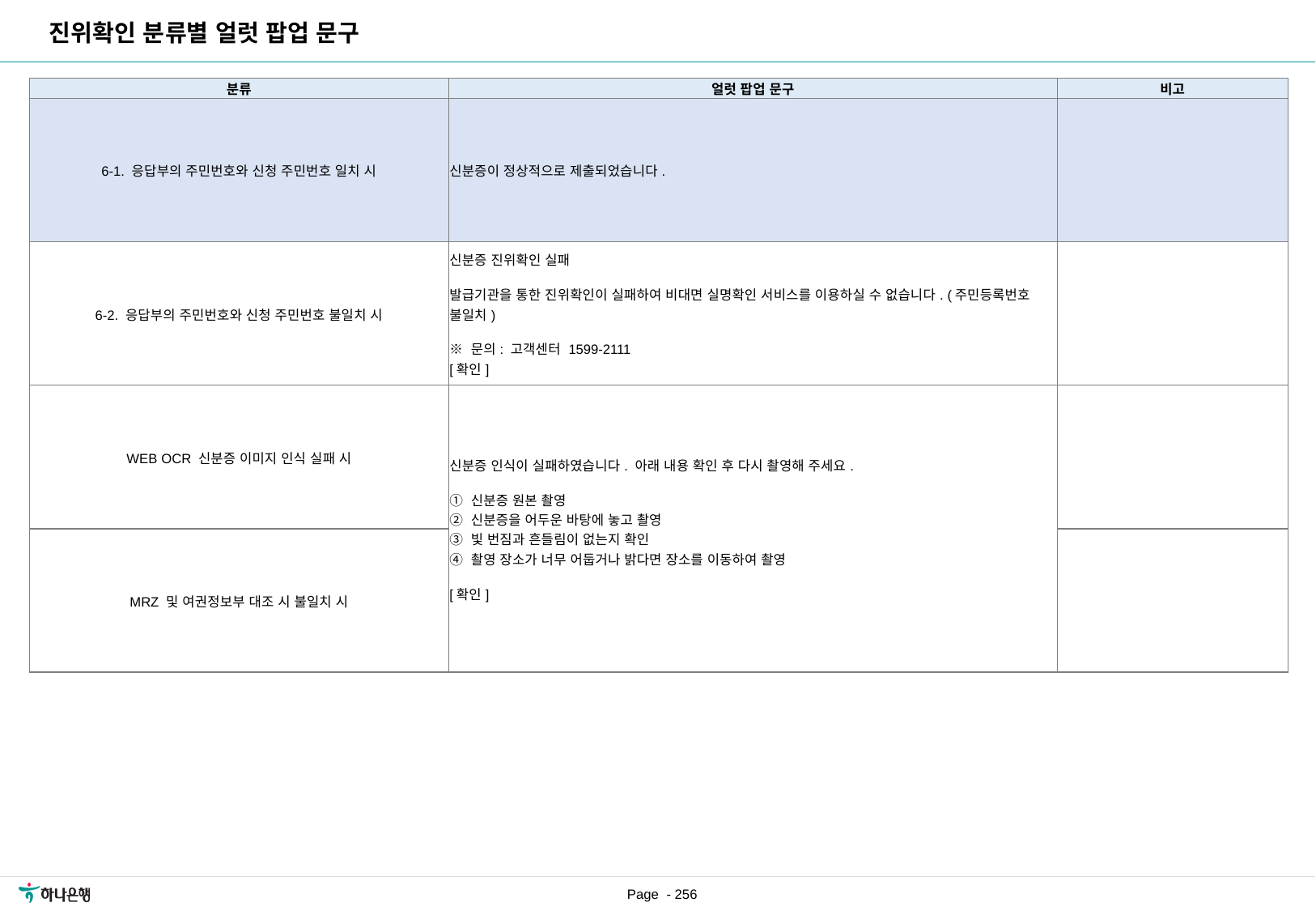

진위확인 분류별 얼럿 팝업 문구
| 분류 | 얼럿 팝업 문구 | 비고 |
| --- | --- | --- |
| 6-1. 응답부의 주민번호와 신청 주민번호 일치 시 | 신분증이 정상적으로 제출되었습니다. |  |
| 6-2. 응답부의 주민번호와 신청 주민번호 불일치 시 | 신분증 진위확인 실패 발급기관을 통한 진위확인이 실패하여 비대면 실명확인 서비스를 이용하실 수 없습니다. (주민등록번호 불일치) ※ 문의: 고객센터 1599-2111 [확인] |  |
| WEB OCR 신분증 이미지 인식 실패 시 | 신분증 인식이 실패하였습니다. 아래 내용 확인 후 다시 촬영해 주세요. ① 신분증 원본 촬영 ② 신분증을 어두운 바탕에 놓고 촬영 ③ 빛 번짐과 흔들림이 없는지 확인 ④ 촬영 장소가 너무 어둡거나 밝다면 장소를 이동하여 촬영 [확인] |  |
| MRZ 및 여권정보부 대조 시 불일치 시 |  |  |